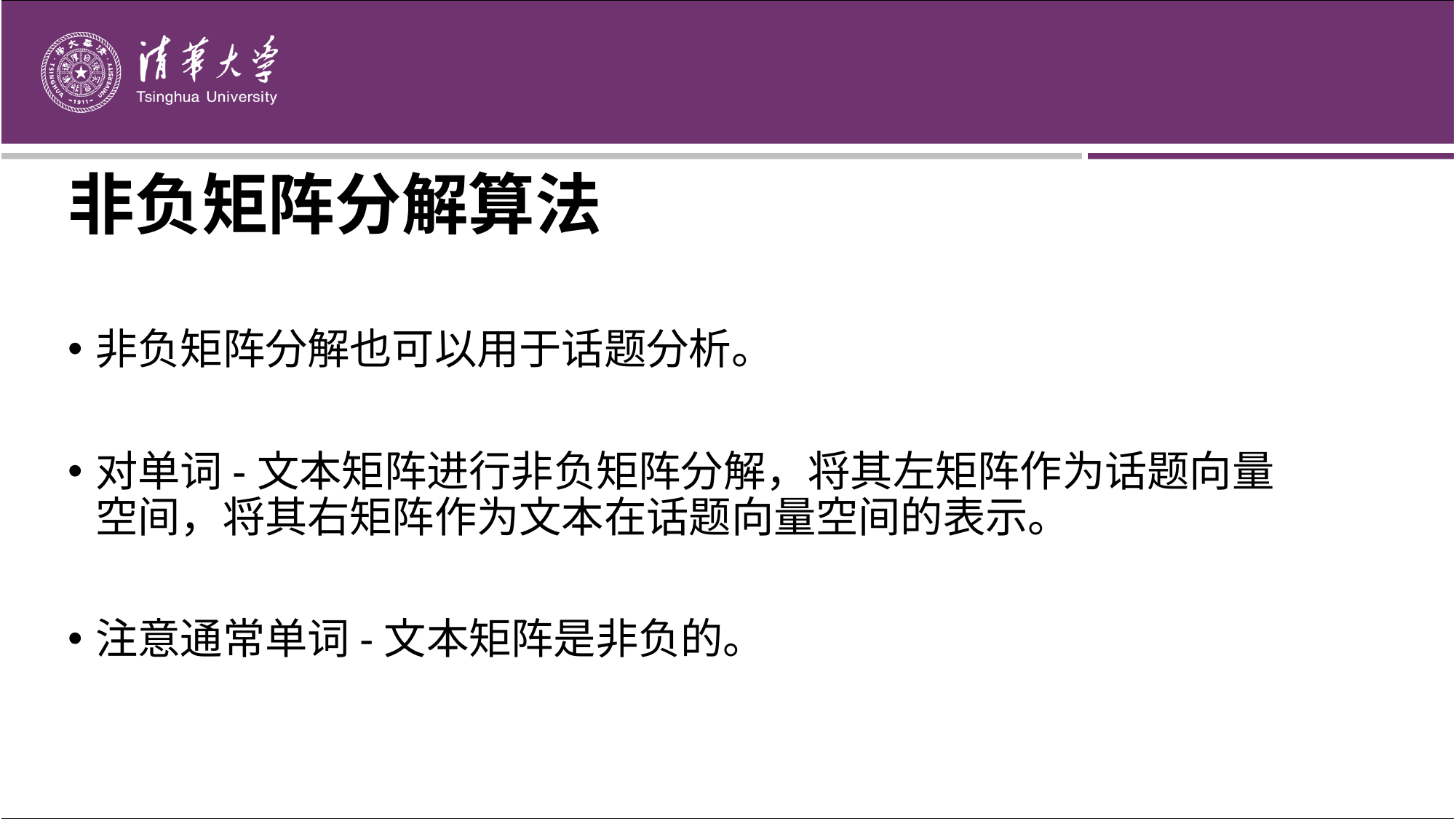

# 非负矩阵分解算法
非负矩阵分解也可以用于话题分析。

对单词-文本矩阵进行非负矩阵分解，将其左矩阵作为话题向量空间，将其右矩阵作为文本在话题向量空间的表示。

注意通常单词-文本矩阵是非负的。